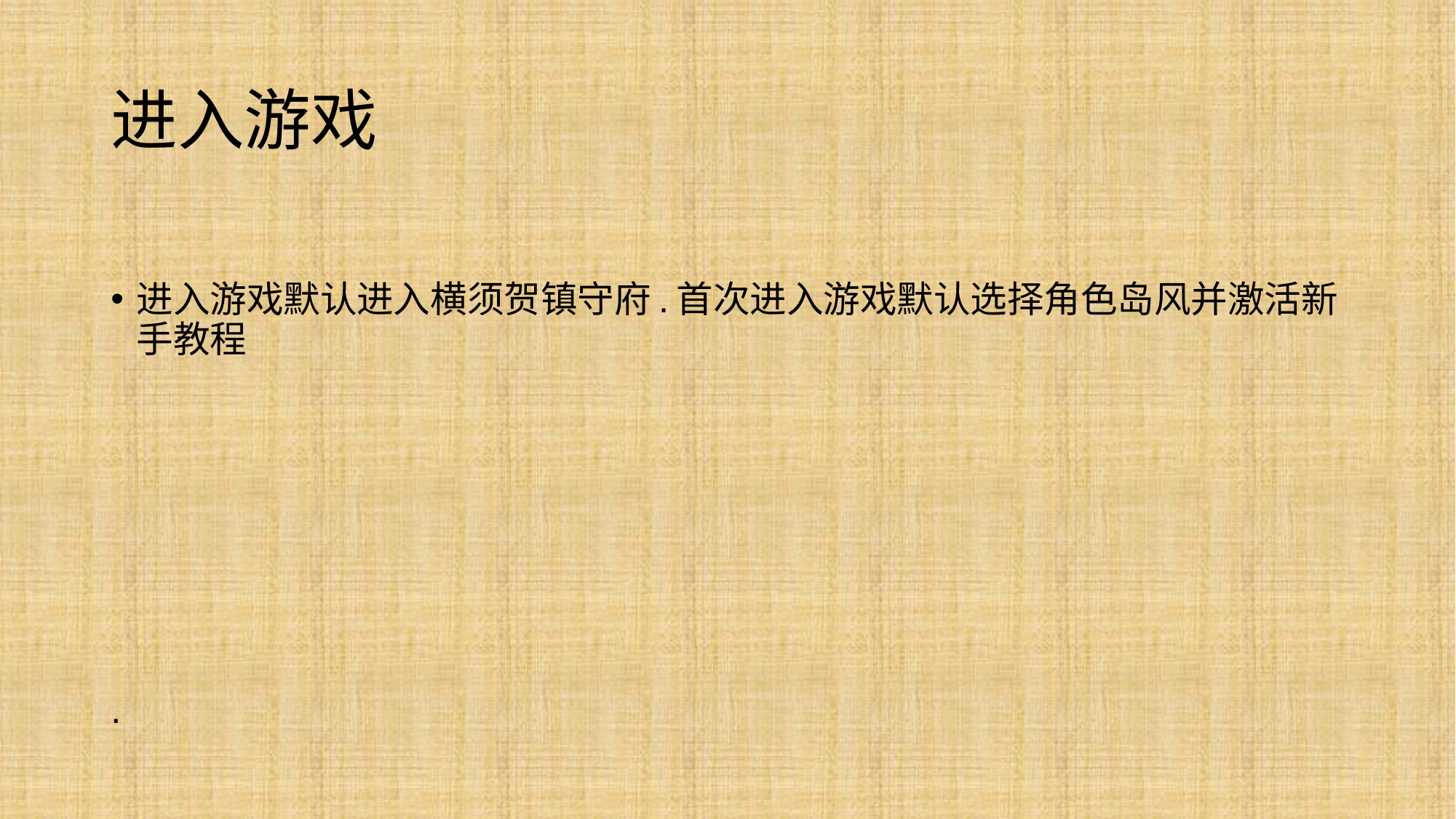

# 进入游戏

进入游戏默认进入横须贺镇守府.首次进入游戏默认选择角色岛风并激活新手教程

.